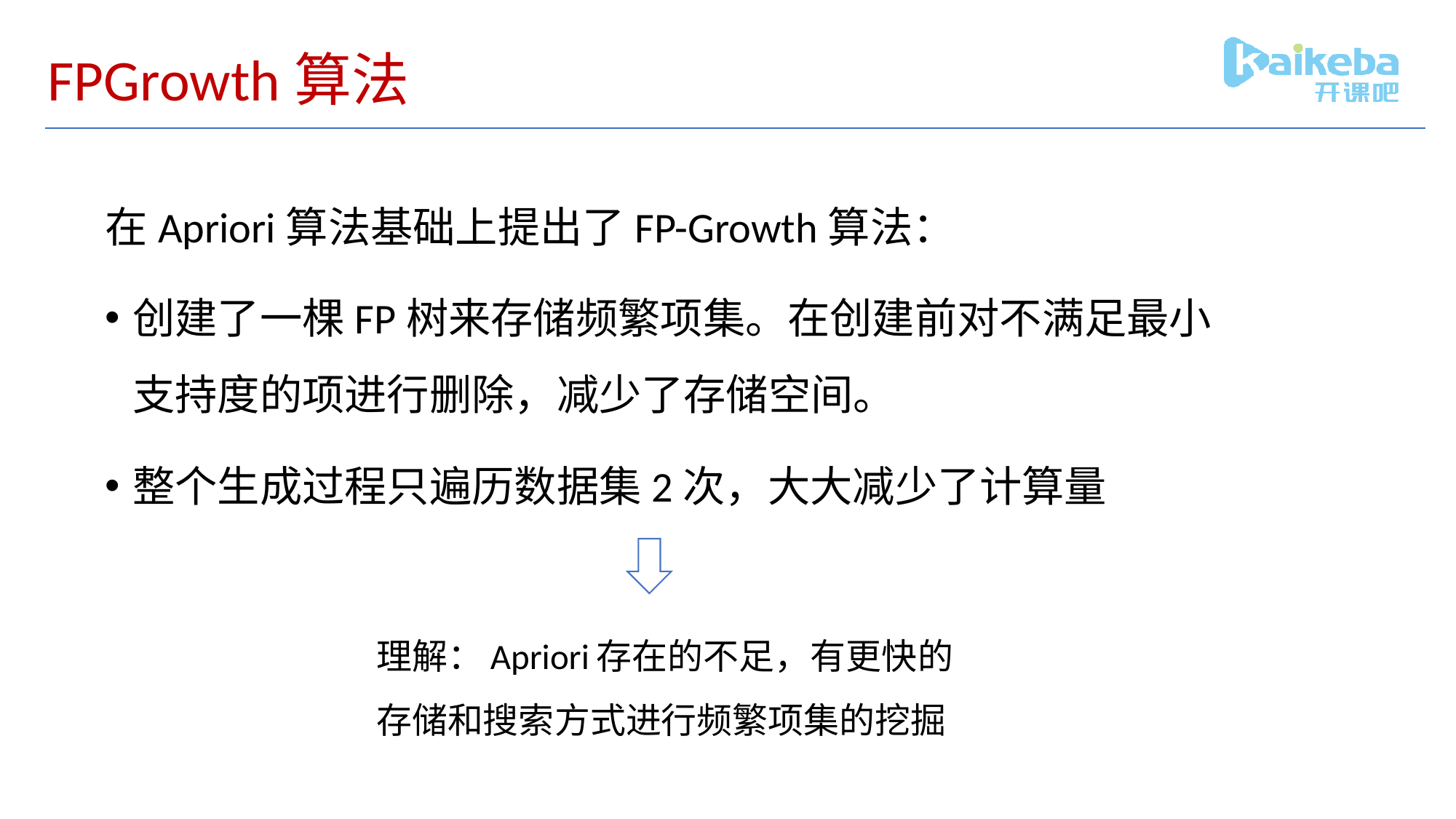

# FPGrowth算法
在Apriori算法基础上提出了FP-Growth算法：
创建了一棵FP树来存储频繁项集。在创建前对不满足最小支持度的项进行删除，减少了存储空间。
整个生成过程只遍历数据集2次，大大减少了计算量

理解：Apriori存在的不足，有更快的存储和搜索方式进行频繁项集的挖掘